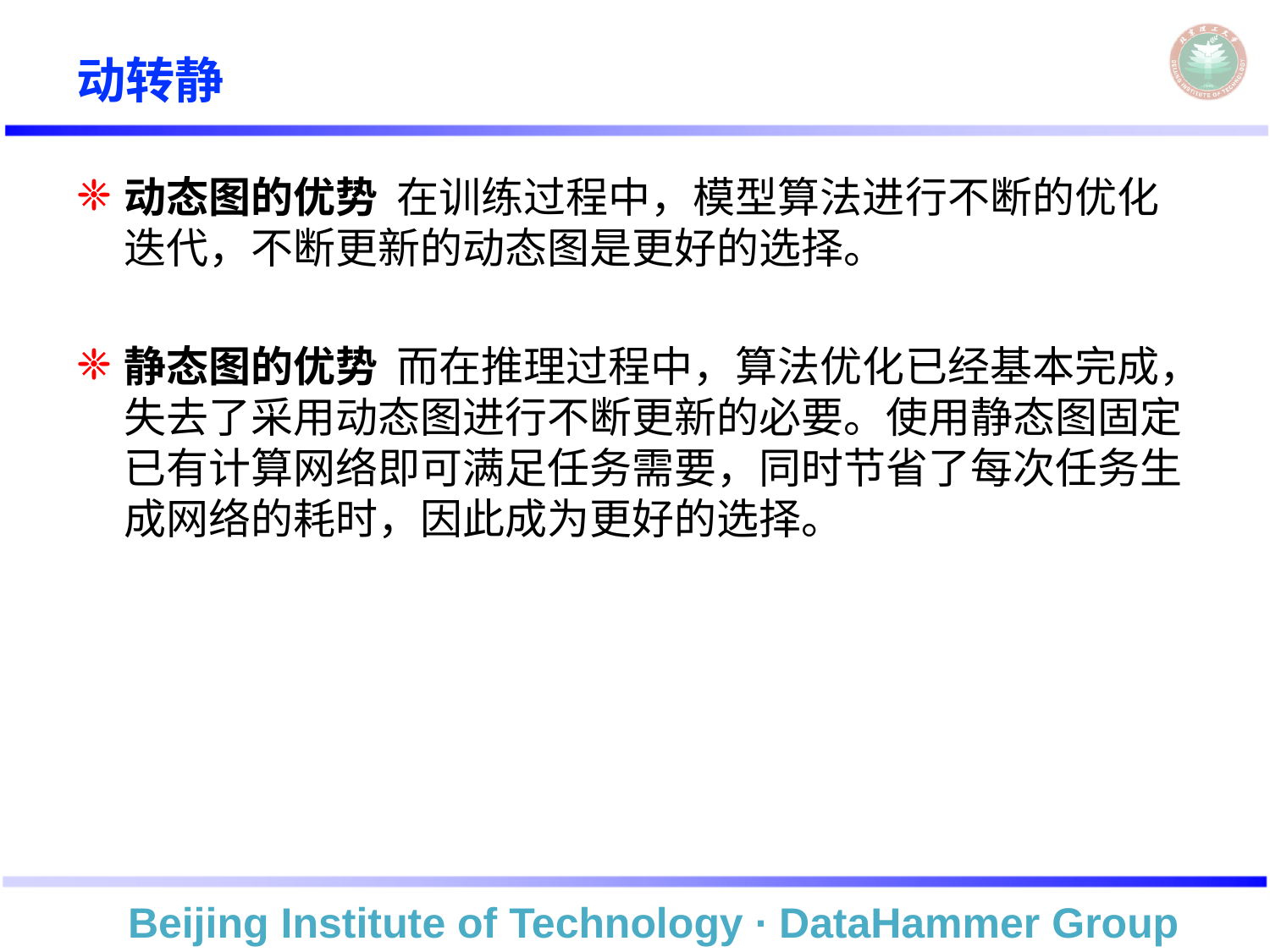

# 动转静
动态图的优势  在训练过程中，模型算法进行不断的优化迭代，不断更新的动态图是更好的选择。

静态图的优势  而在推理过程中，算法优化已经基本完成，失去了采用动态图进行不断更新的必要。使用静态图固定已有计算网络即可满足任务需要，同时节省了每次任务生成网络的耗时，因此成为更好的选择。